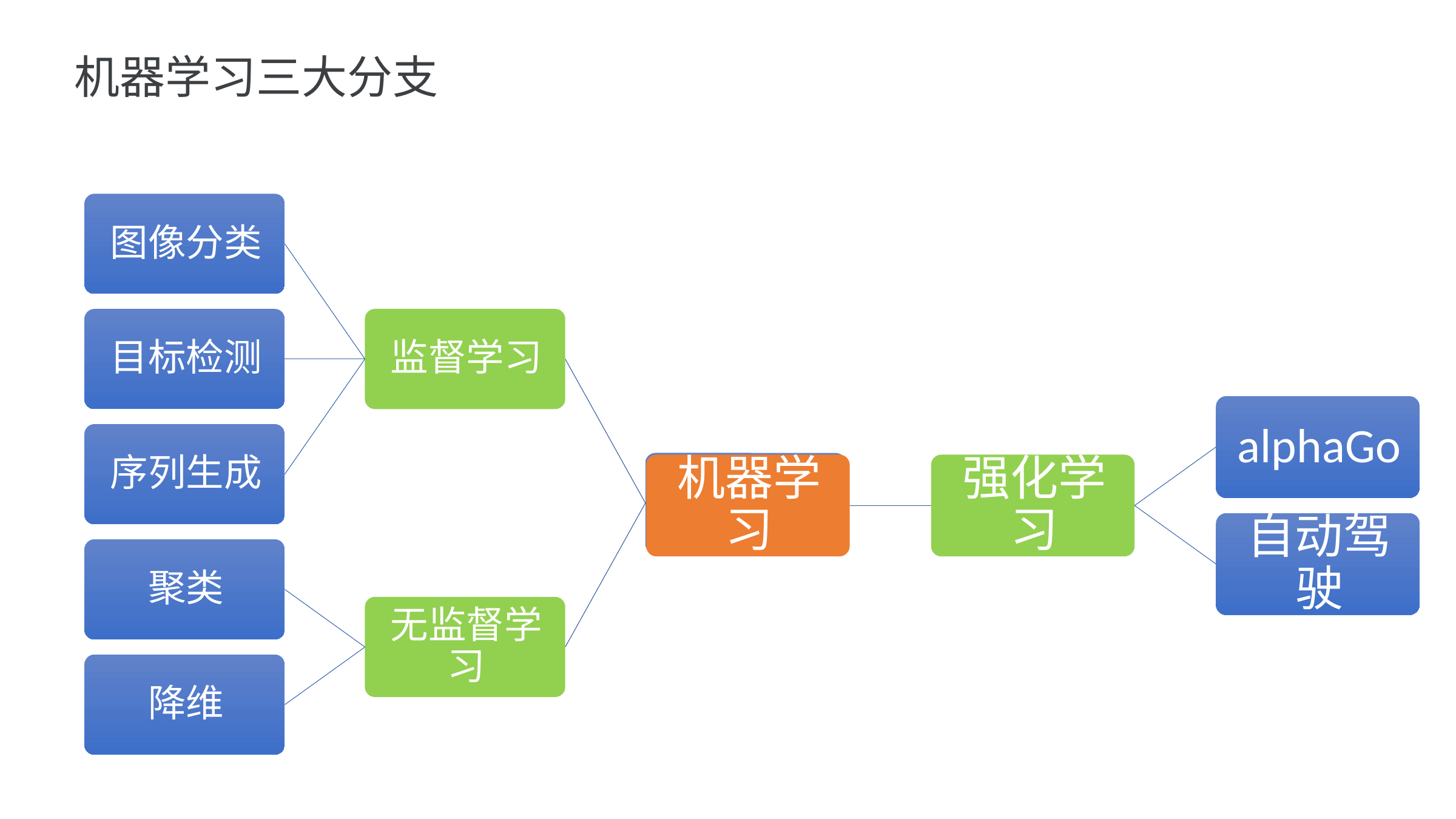

机器学习三大分支
机器学习

监督学习

图像分类

目标检测

序列生成

无监督学习

聚类

降维
机器学习

强化学习

alphaGo

自动驾驶